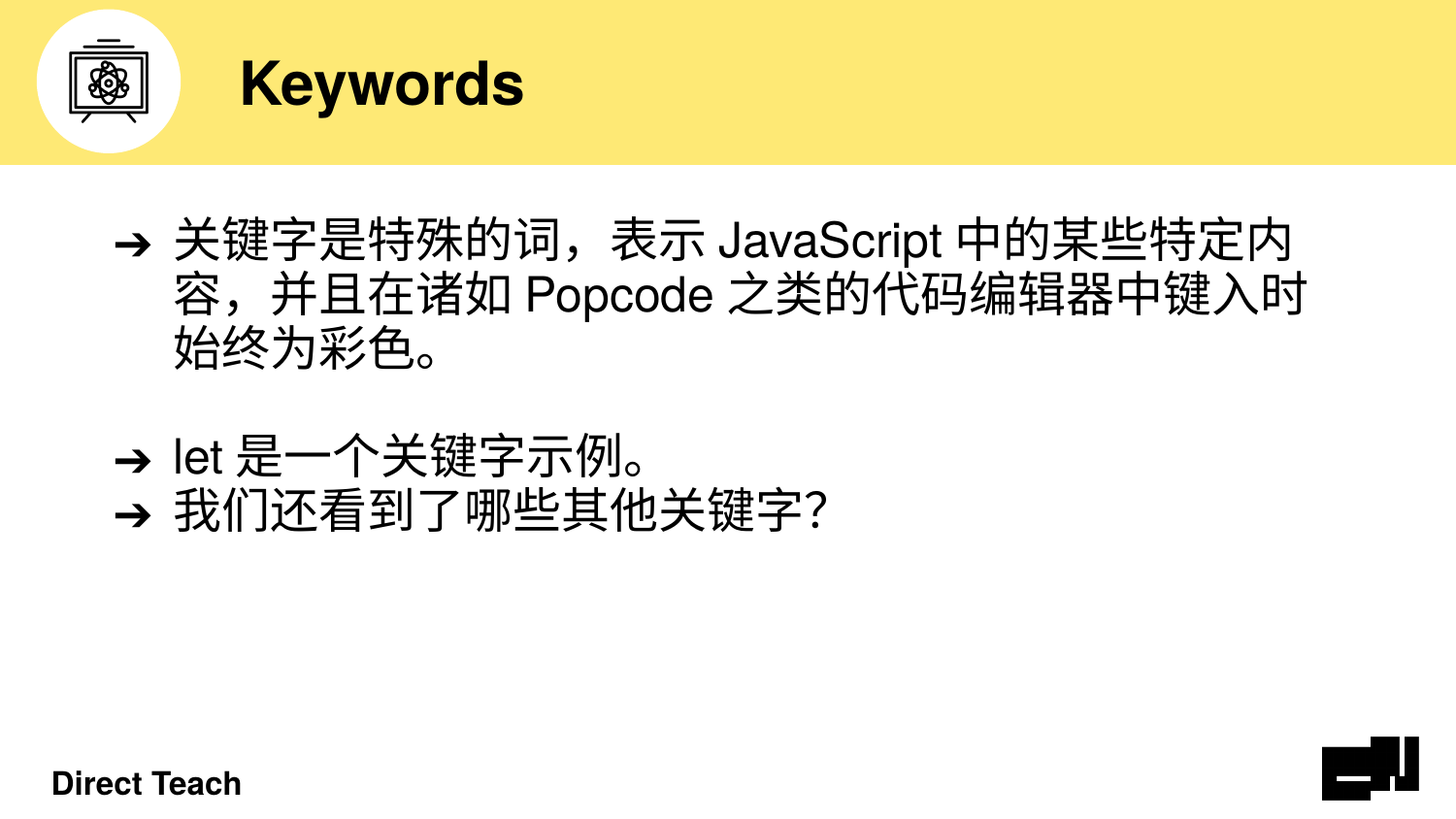

# Keywords
关键字是特殊的词，表示JavaScript中的某些特定内容，并且在诸如Popcode之类的代码编辑器中键入时始终为彩色。

let是一个关键字示例。
我们还看到了哪些其他关键字？